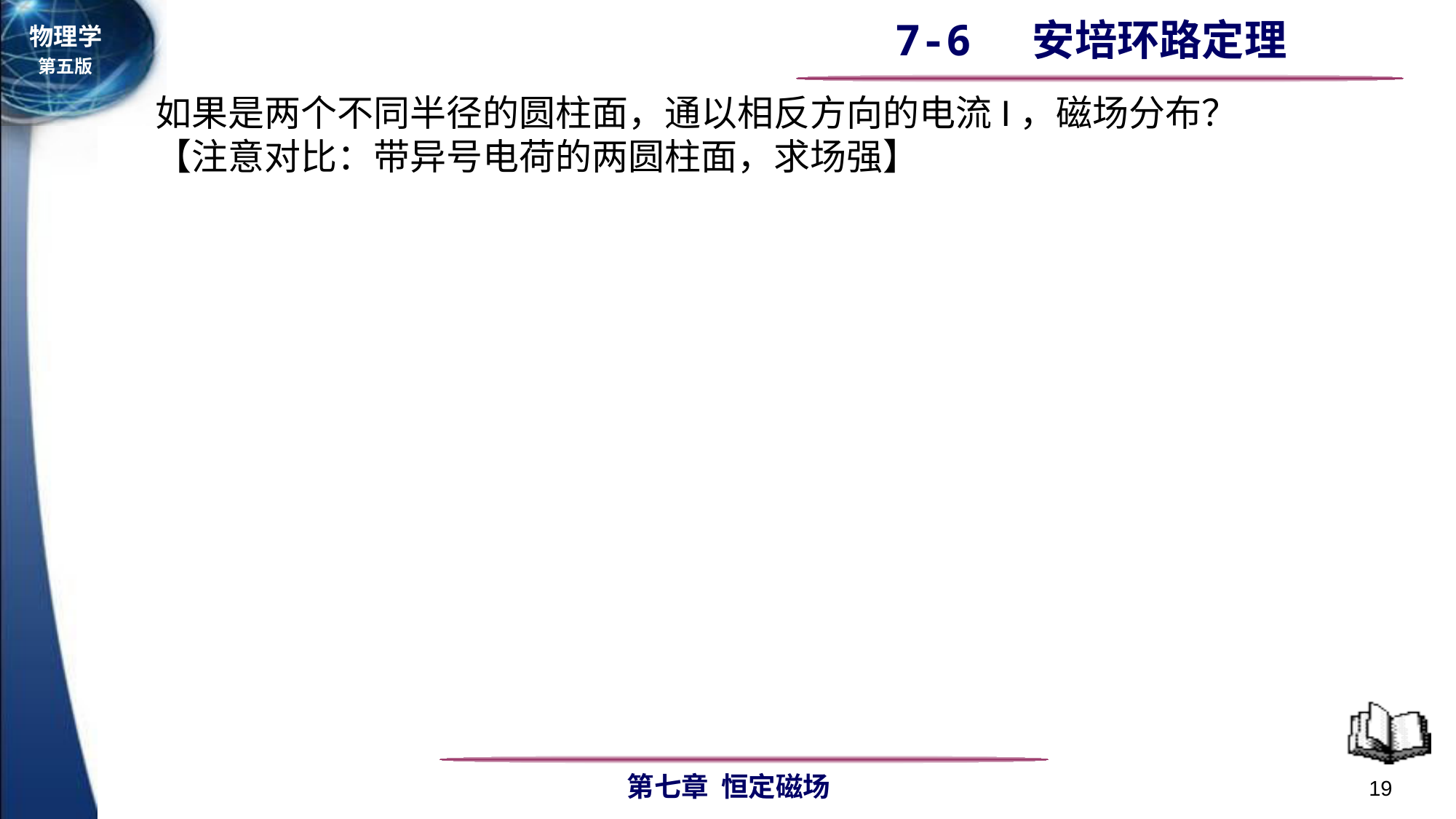

如果是两个不同半径的圆柱面，通以相反方向的电流I，磁场分布？
【注意对比：带异号电荷的两圆柱面，求场强】
19